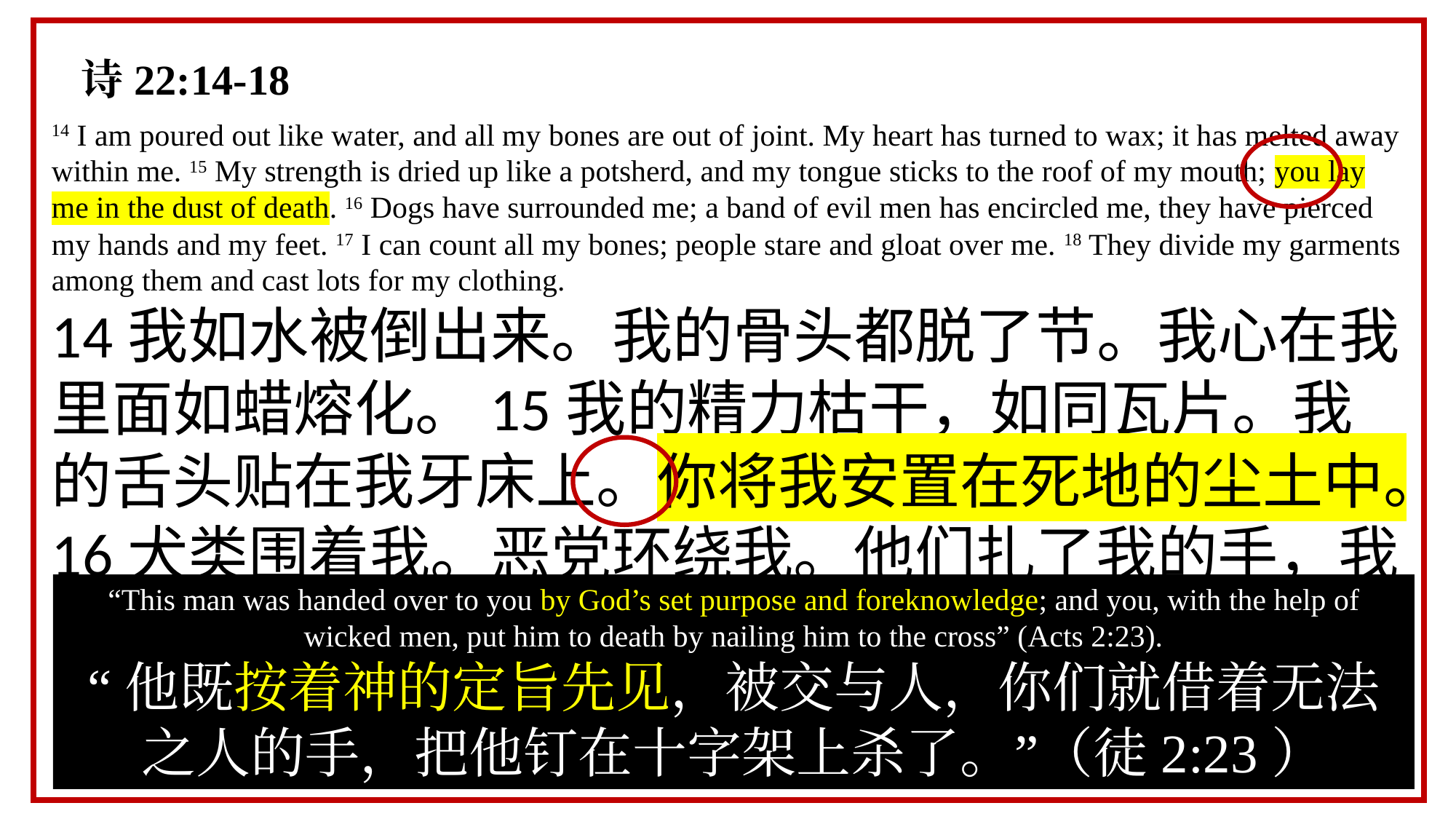

诗22:14-18
14 I am poured out like water, and all my bones are out of joint. My heart has turned to wax; it has melted away within me. 15 My strength is dried up like a potsherd, and my tongue sticks to the roof of my mouth; you lay me in the dust of death. 16 Dogs have surrounded me; a band of evil men has encircled me, they have pierced my hands and my feet. 17 I can count all my bones; people stare and gloat over me. 18 They divide my garments among them and cast lots for my clothing.
14我如水被倒出来。我的骨头都脱了节。我心在我里面如蜡熔化。15我的精力枯干，如同瓦片。我的舌头贴在我牙床上。你将我安置在死地的尘土中。16犬类围着我。恶党环绕我。他们扎了我的手，我的脚。17我的骨头，我都能数过。他们瞪着眼看我。18他们分我的外衣，为我的里衣拈阄。

“This man was handed over to you by God’s set purpose and foreknowledge; and you, with the help of wicked men, put him to death by nailing him to the cross” (Acts 2:23).
“他既按着神的定旨先见，被交与人，你们就借着无法之人的手，把他钉在十字架上杀了。”（徒2:23）